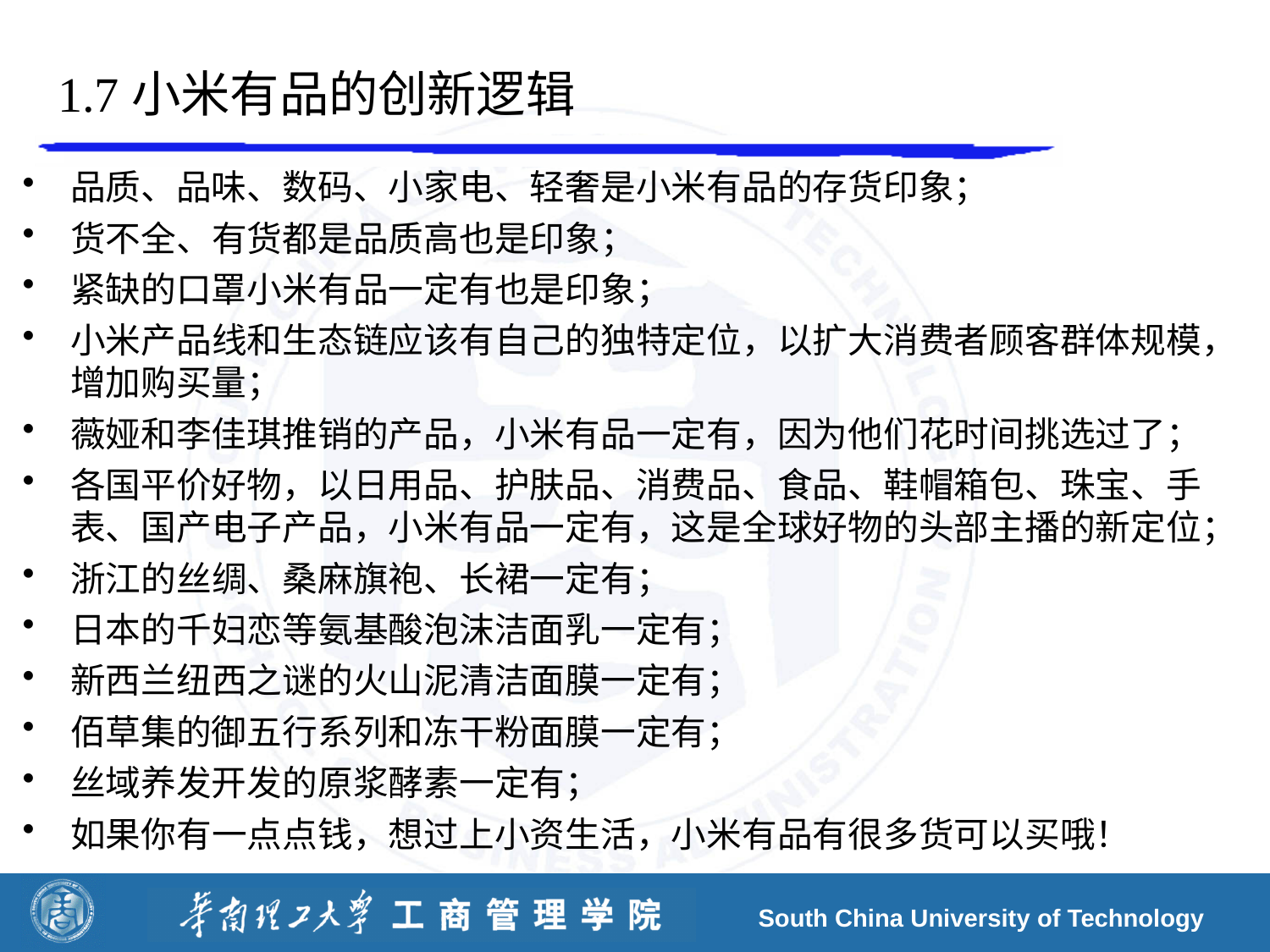

# 1.7小米有品的创新逻辑
品质、品味、数码、小家电、轻奢是小米有品的存货印象；
货不全、有货都是品质高也是印象；
紧缺的口罩小米有品一定有也是印象；
小米产品线和生态链应该有自己的独特定位，以扩大消费者顾客群体规模，增加购买量；
薇娅和李佳琪推销的产品，小米有品一定有，因为他们花时间挑选过了；
各国平价好物，以日用品、护肤品、消费品、食品、鞋帽箱包、珠宝、手表、国产电子产品，小米有品一定有，这是全球好物的头部主播的新定位；
浙江的丝绸、桑麻旗袍、长裙一定有；
日本的千妇恋等氨基酸泡沫洁面乳一定有；
新西兰纽西之谜的火山泥清洁面膜一定有；
佰草集的御五行系列和冻干粉面膜一定有；
丝域养发开发的原浆酵素一定有；
如果你有一点点钱，想过上小资生活，小米有品有很多货可以买哦！

South China University of Technology